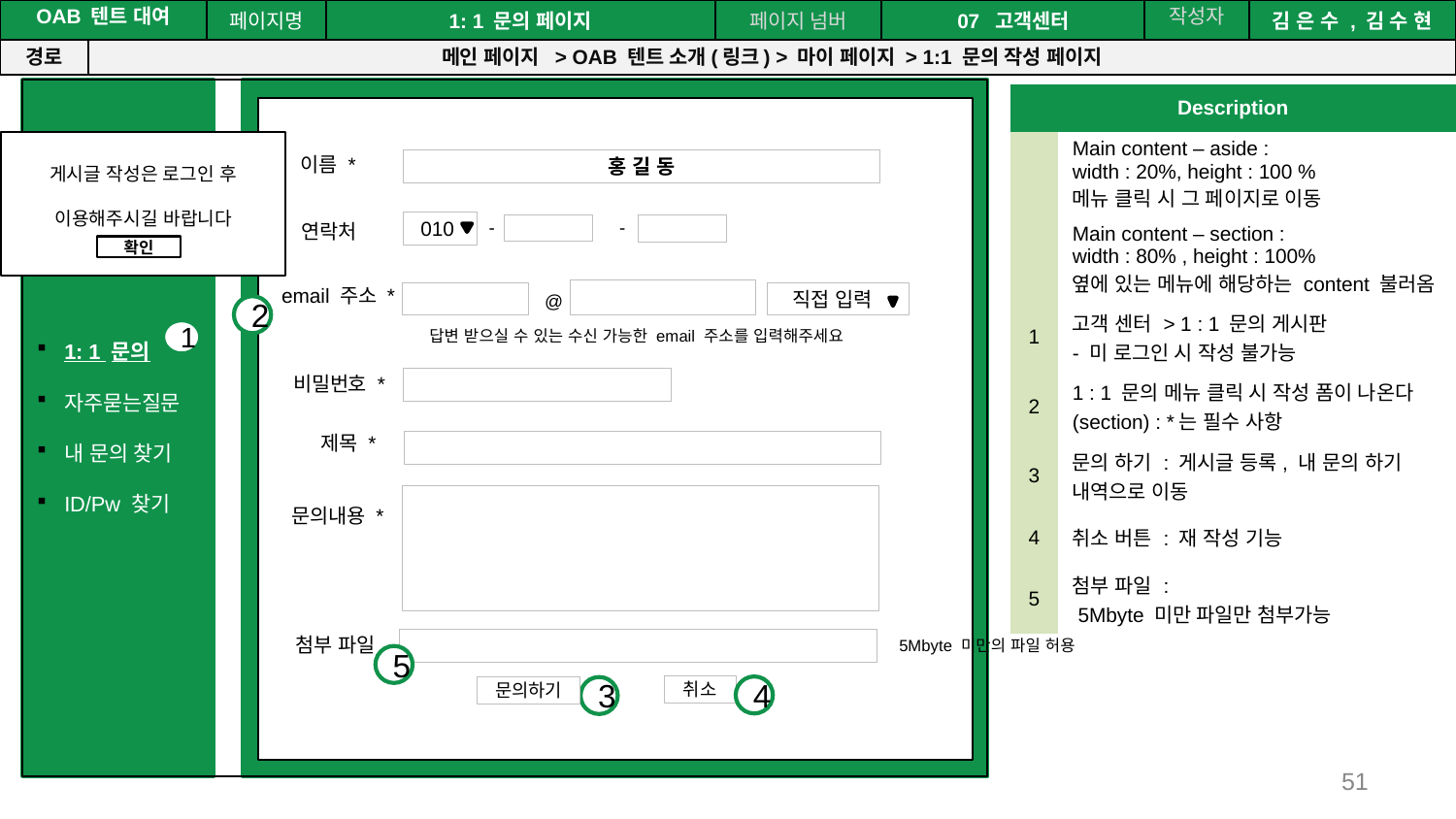

공간(오피스) 대여 시스템
| OAB 텐트 대여 |  | 페이지명 | 1: 1 문의 페이지 | 페이지 넘버 | 07 고객센터 | 작성자 | 김 은 수 , 김 수 현 |
| --- | --- | --- | --- | --- | --- | --- | --- |
| 경로 | 메인 페이지 > OAB 텐트 소개(링크) > 마이 페이지 > 1:1 문의 작성 페이지 |  |  |  |  |  |  |

1: 1 문의
자주묻는질문
내 문의 찾기
ID/Pw 찾기

| Description |  |
| --- | --- |
|  | Main content – aside : width : 20%, height : 100 % 메뉴 클릭 시 그 페이지로 이동 |
|  | Main content – section : width : 80% , height : 100% 옆에 있는 메뉴에 해당하는 content 불러옴 |
| 1 | 고객 센터 > 1 : 1 문의 게시판 - 미 로그인 시 작성 불가능 |
| 2 | 1 : 1 문의 메뉴 클릭 시 작성 폼이 나온다 (section) : \*는 필수 사항 |
| 3 | 문의 하기 : 게시글 등록, 내 문의 하기 내역으로 이동 |
| 4 | 취소 버튼 : 재 작성 기능 |
| 5 | 첨부 파일 : 5Mbyte 미만 파일만 첨부가능 |

게시글 작성은 로그인 후
이용해주시길 바랍니다
확인
이름 *
홍 길 동
-
-
연락처
010

email 주소 *

직접 입력

@
2

답변 받으실 수 있는 수신 가능한 email 주소를 입력해주세요
비밀번호 *

제목 *

문의내용 *
첨부 파일
5Mbyte 미만의 파일 허용

5
취소
문의하기
4
3
1
51